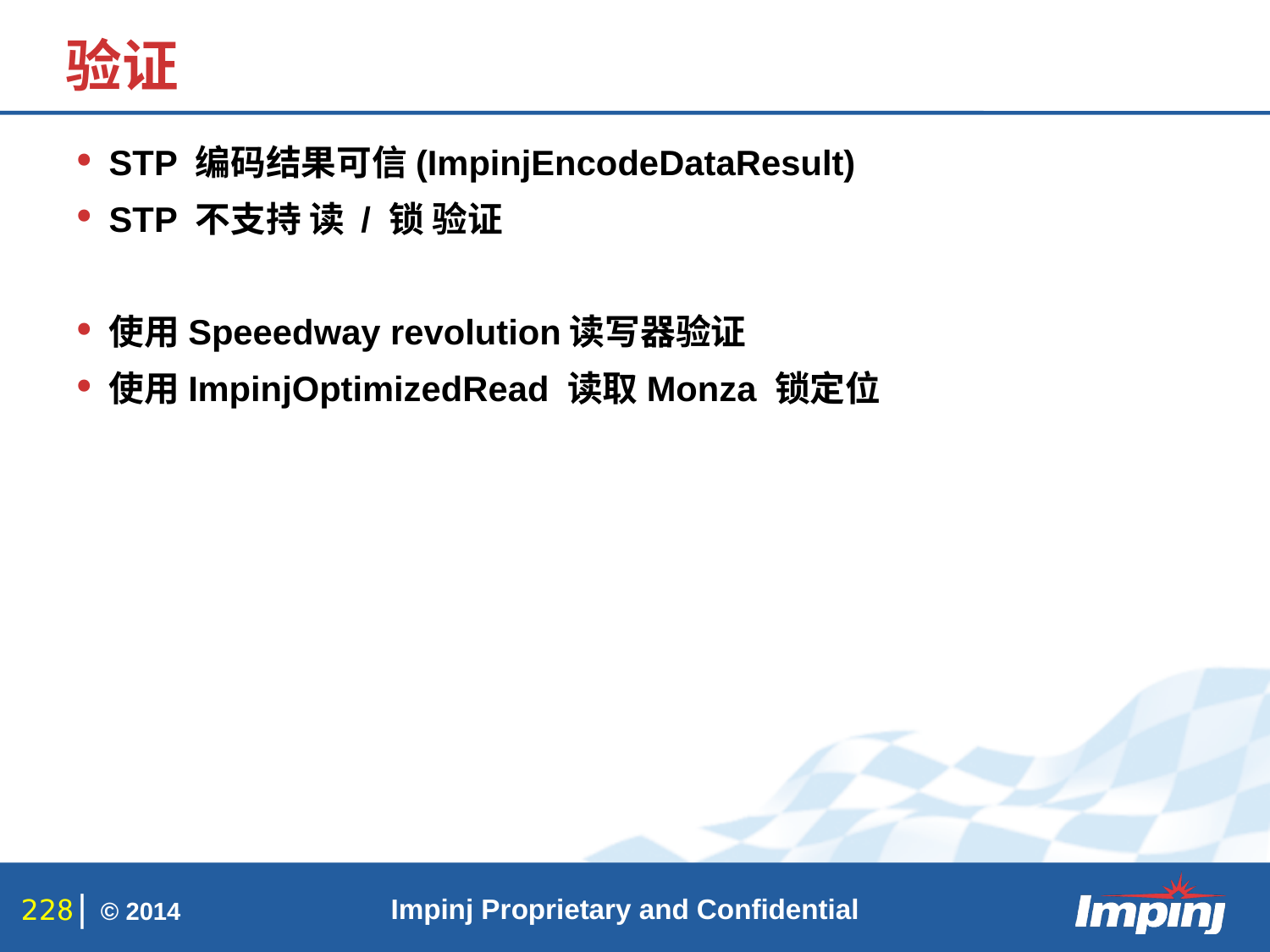

# 验证
STP 编码结果可信(ImpinjEncodeDataResult)
STP 不支持 读 / 锁 验证

使用Speeedway revolution读写器验证
使用ImpinjOptimizedRead 读取Monza 锁定位